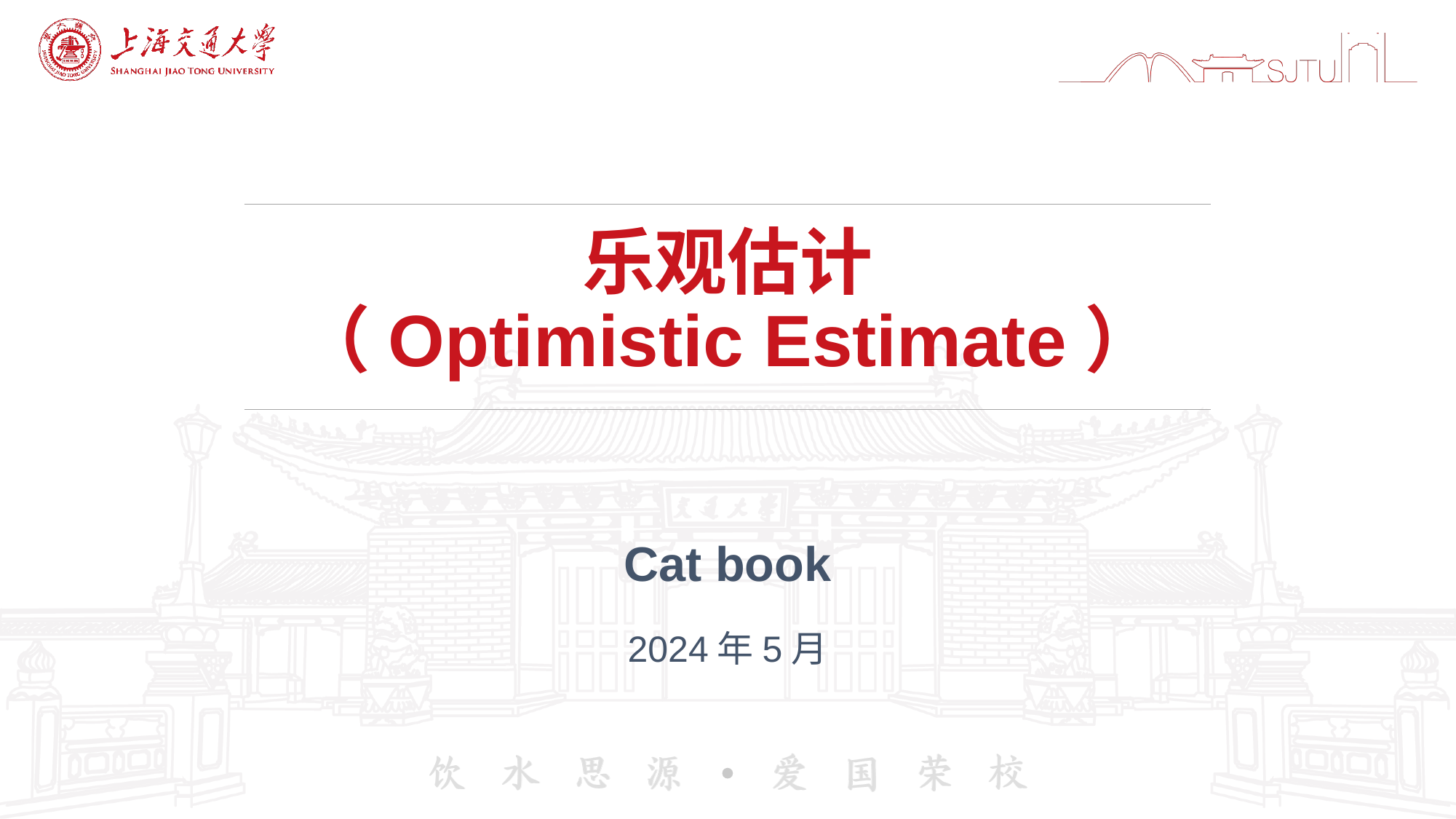

# 乐观估计 （Optimistic Estimate）
Cat book
2024年5月